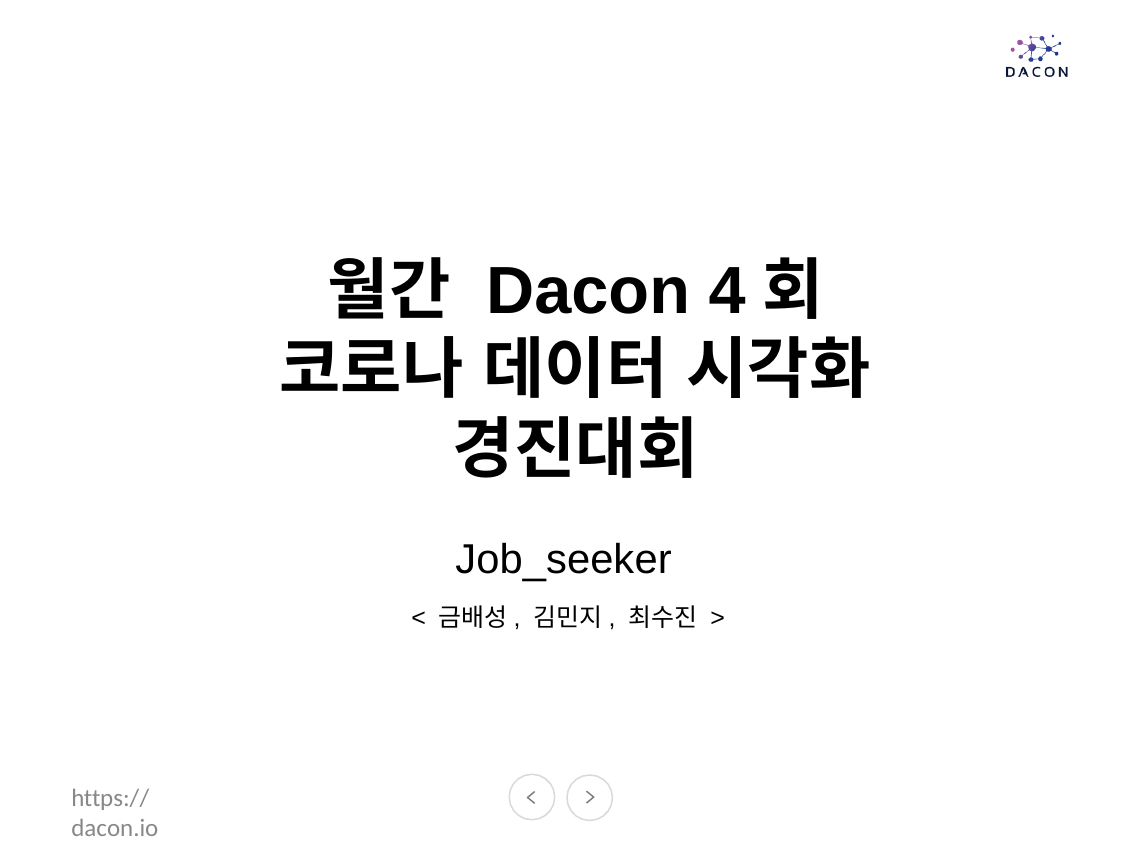

# 월간 Dacon 4회 코로나 데이터 시각화 경진대회
Job_seeker
< 금배성, 김민지, 최수진 >

https://dacon.io